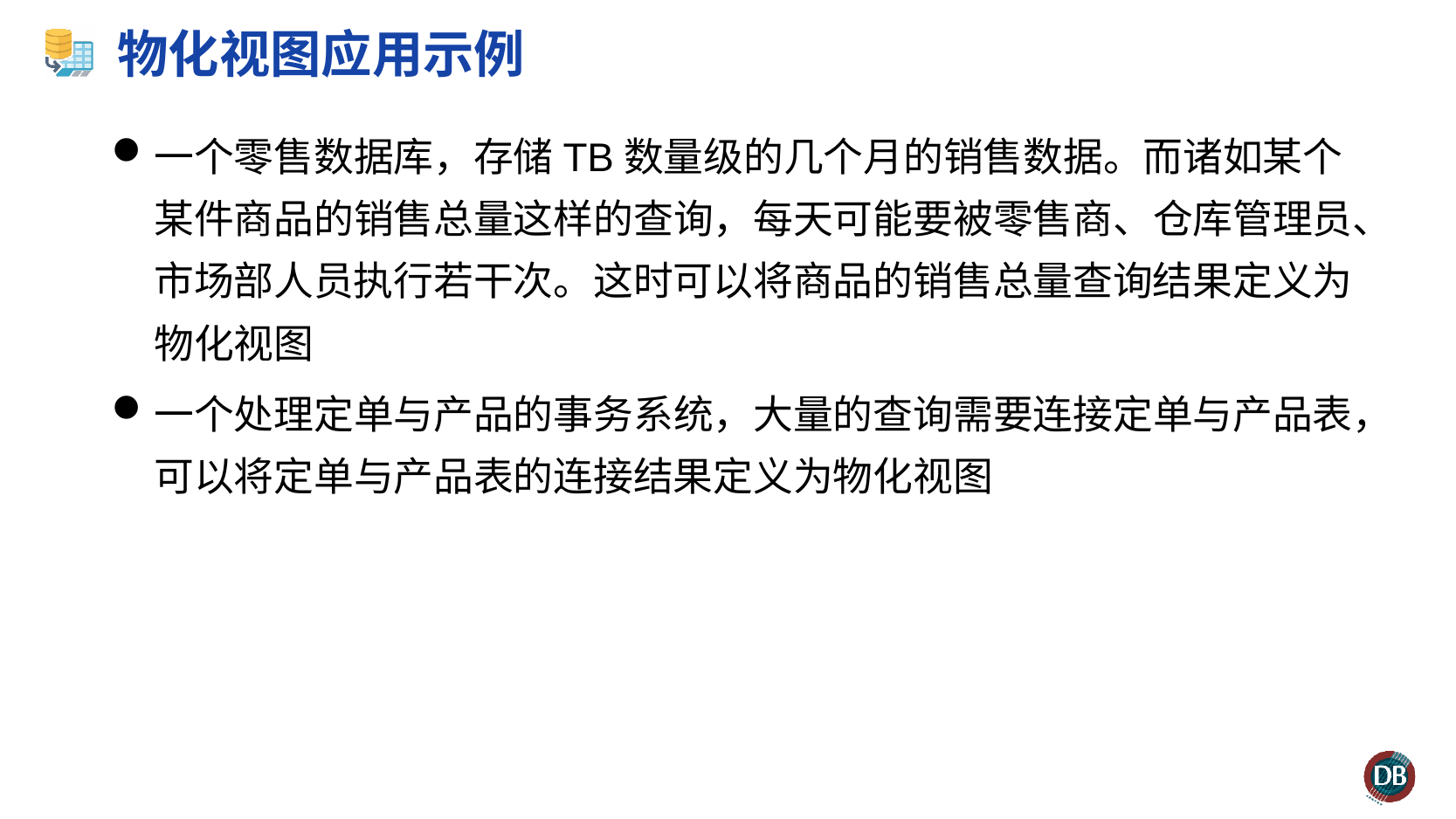

# 物化视图应用示例
一个零售数据库，存储TB数量级的几个月的销售数据。而诸如某个某件商品的销售总量这样的查询，每天可能要被零售商、仓库管理员、市场部人员执行若干次。这时可以将商品的销售总量查询结果定义为物化视图
一个处理定单与产品的事务系统，大量的查询需要连接定单与产品表，可以将定单与产品表的连接结果定义为物化视图